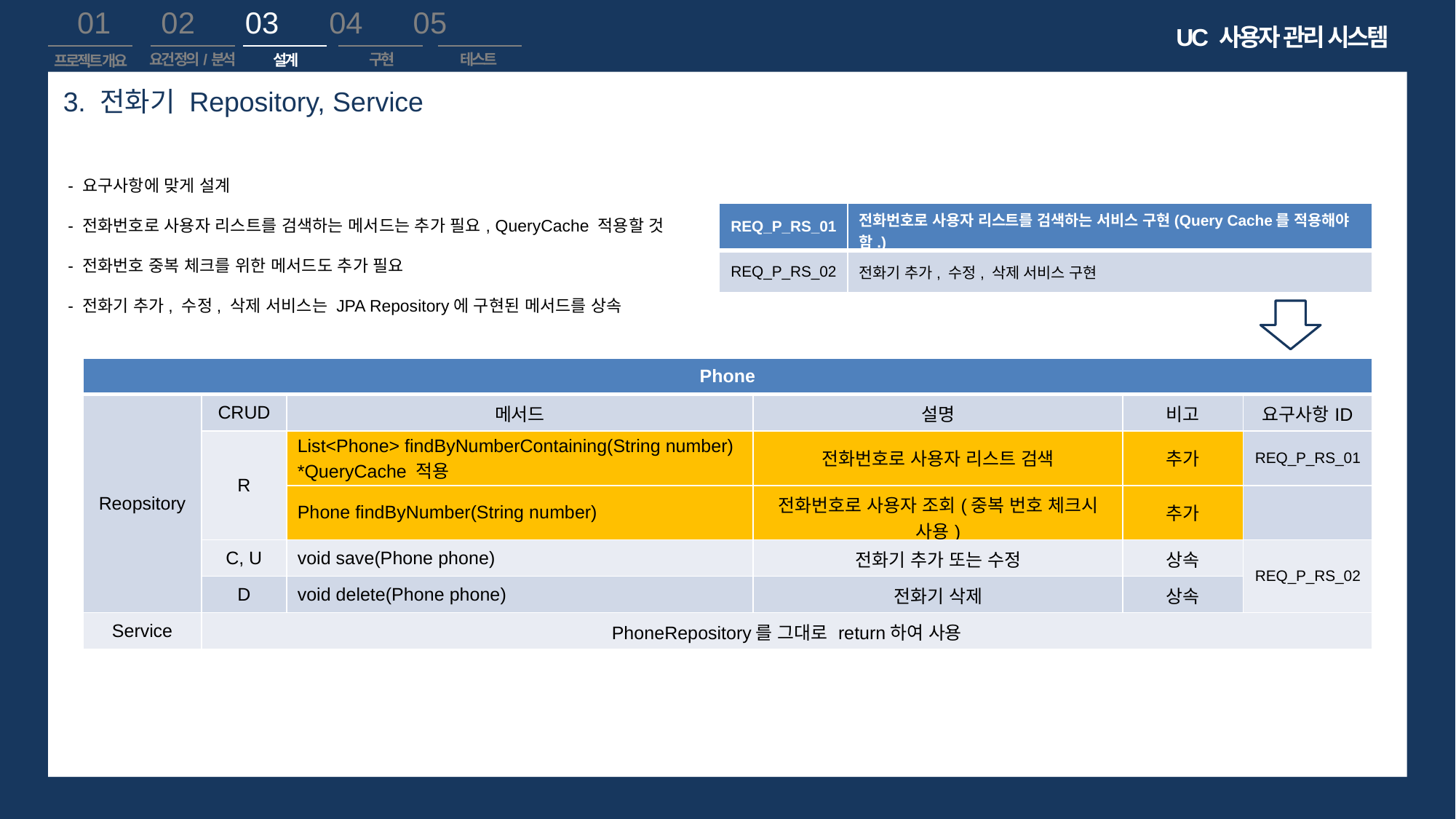

01      02      03      04      05
UC 사용자 관리 시스템
요건 정의/분석
구현
테스트
설계
프로젝트 개요

3. 전화기 Repository, Service
- 요구사항에 맞게 설계

- 전화번호로 사용자 리스트를 검색하는 메서드는 추가 필요, QueryCache 적용할 것

- 전화번호 중복 체크를 위한 메서드도 추가 필요

- 전화기 추가, 수정, 삭제 서비스는 JPA Repository에 구현된 메서드를 상속
| REQ\_P\_RS\_01 | 전화번호로 사용자 리스트를 검색하는 서비스 구현(Query Cache를 적용해야 함.) |
| --- | --- |
| REQ\_P\_RS\_02 | 전화기 추가, 수정, 삭제 서비스 구현 |

| Phone |  |  |  |  |  |
| --- | --- | --- | --- | --- | --- |
| Reopsitory | CRUD | 메서드 | 설명 | 비고 | 요구사항ID |
|  | R | List<Phone> findByNumberContaining(String number) \*QueryCache 적용 | 전화번호로 사용자 리스트 검색 | 추가 | REQ\_P\_RS\_01 |
|  |  | Phone findByNumber(String number) | 전화번호로 사용자 조회(중복 번호 체크시 사용) | 추가 |  |
|  | C, U | void save(Phone phone) | 전화기 추가 또는 수정 | 상속 | REQ\_P\_RS\_02 |
|  | D | void delete(Phone phone) | 전화기 삭제 | 상속 |  |
| Service | PhoneRepository를 그대로 return하여 사용 |  |  |  |  |